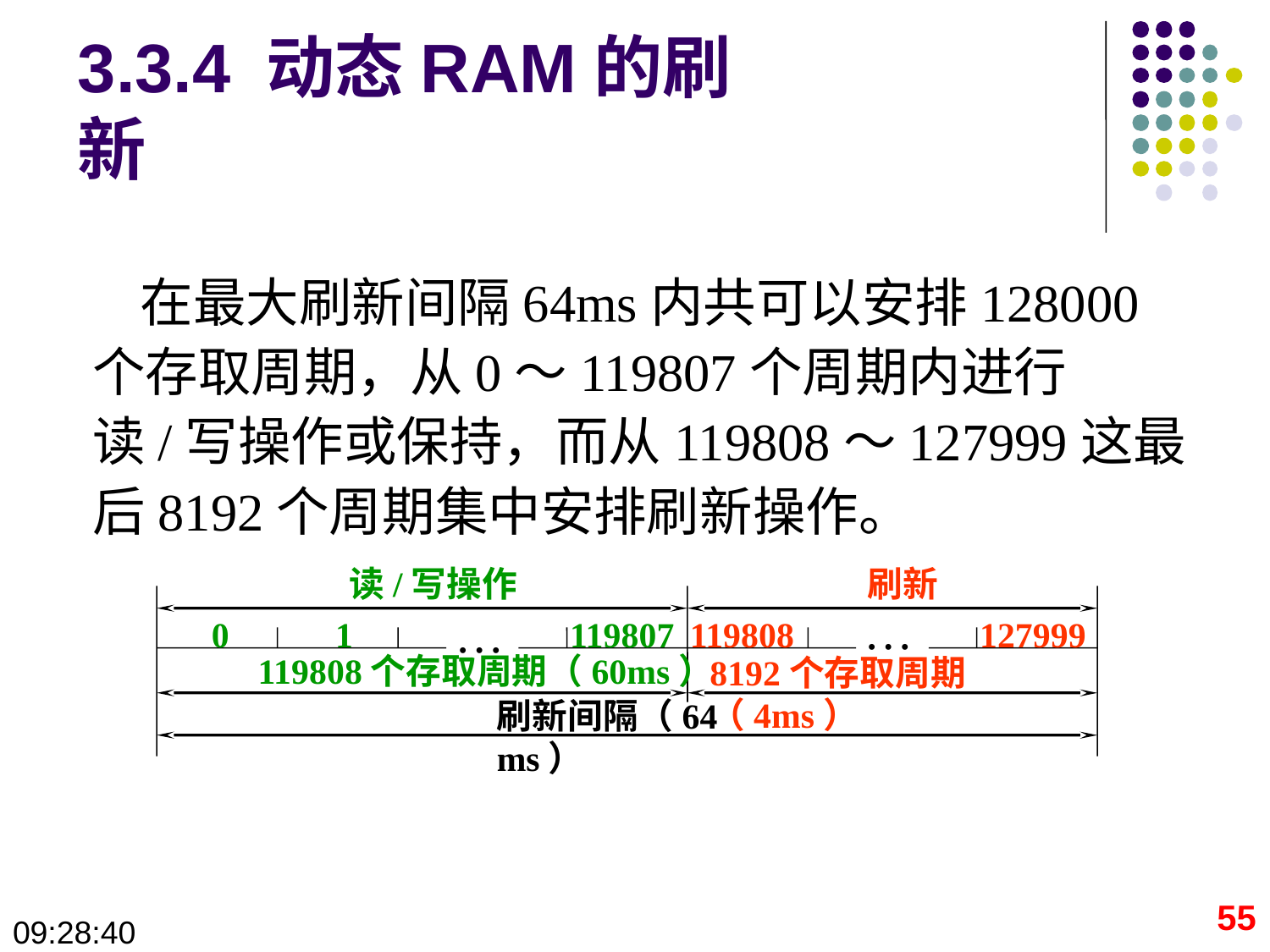

# 3.3.4 动态RAM的刷新
在最大刷新间隔64ms内共可以安排128000个存取周期，从0～119807个周期内进行读/写操作或保持，而从119808～127999这最后8192个周期集中安排刷新操作。
读/写操作
刷新

…
…
0
1
119807
119808
127999

119808个存取周期（60ms）
8192个存取周期（4ms）

刷新间隔（64 ms）

55
09:28:40